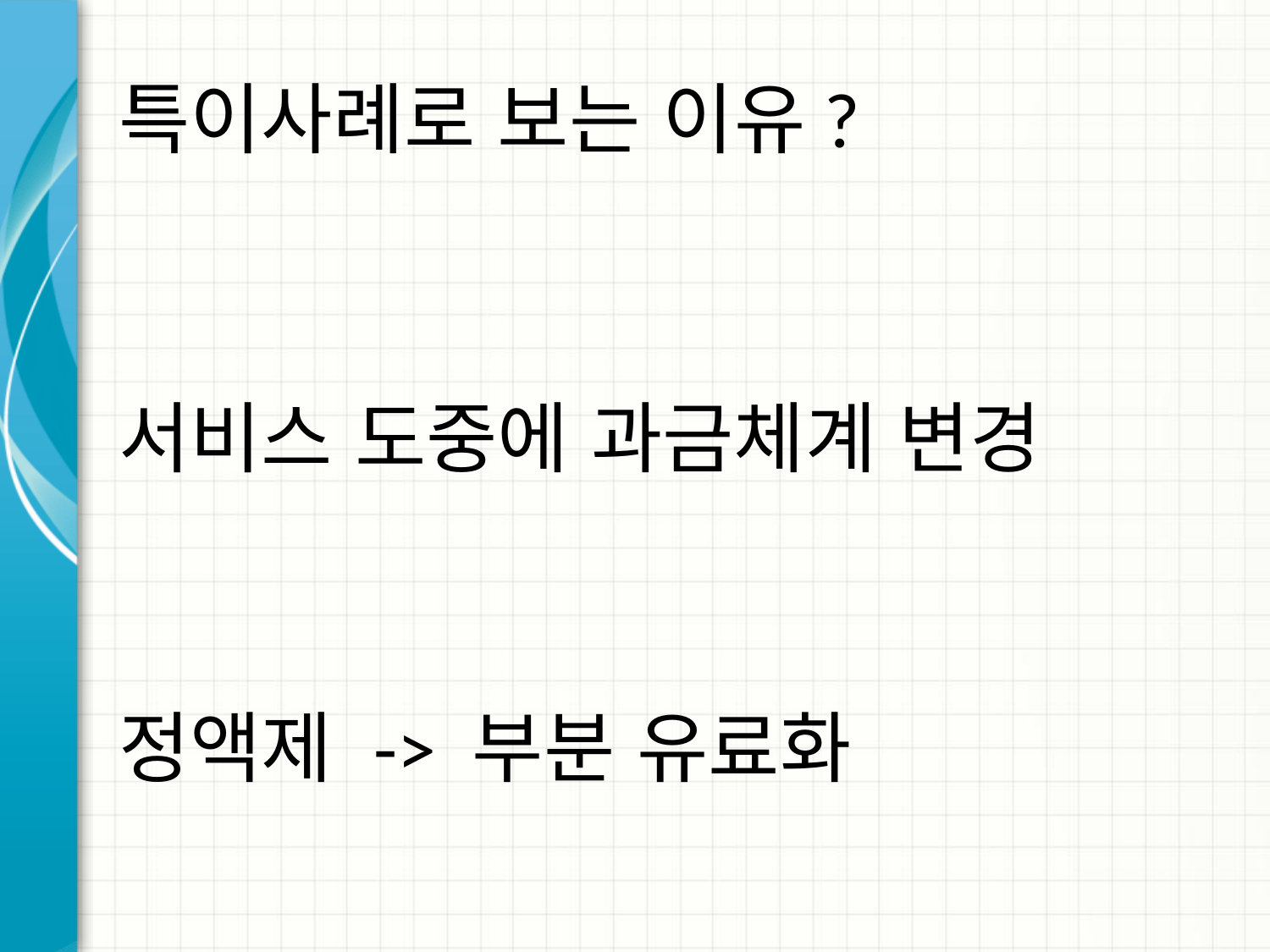

# 특이사례로 보는 이유?
서비스 도중에 과금체계 변경
정액제 -> 부분 유료화